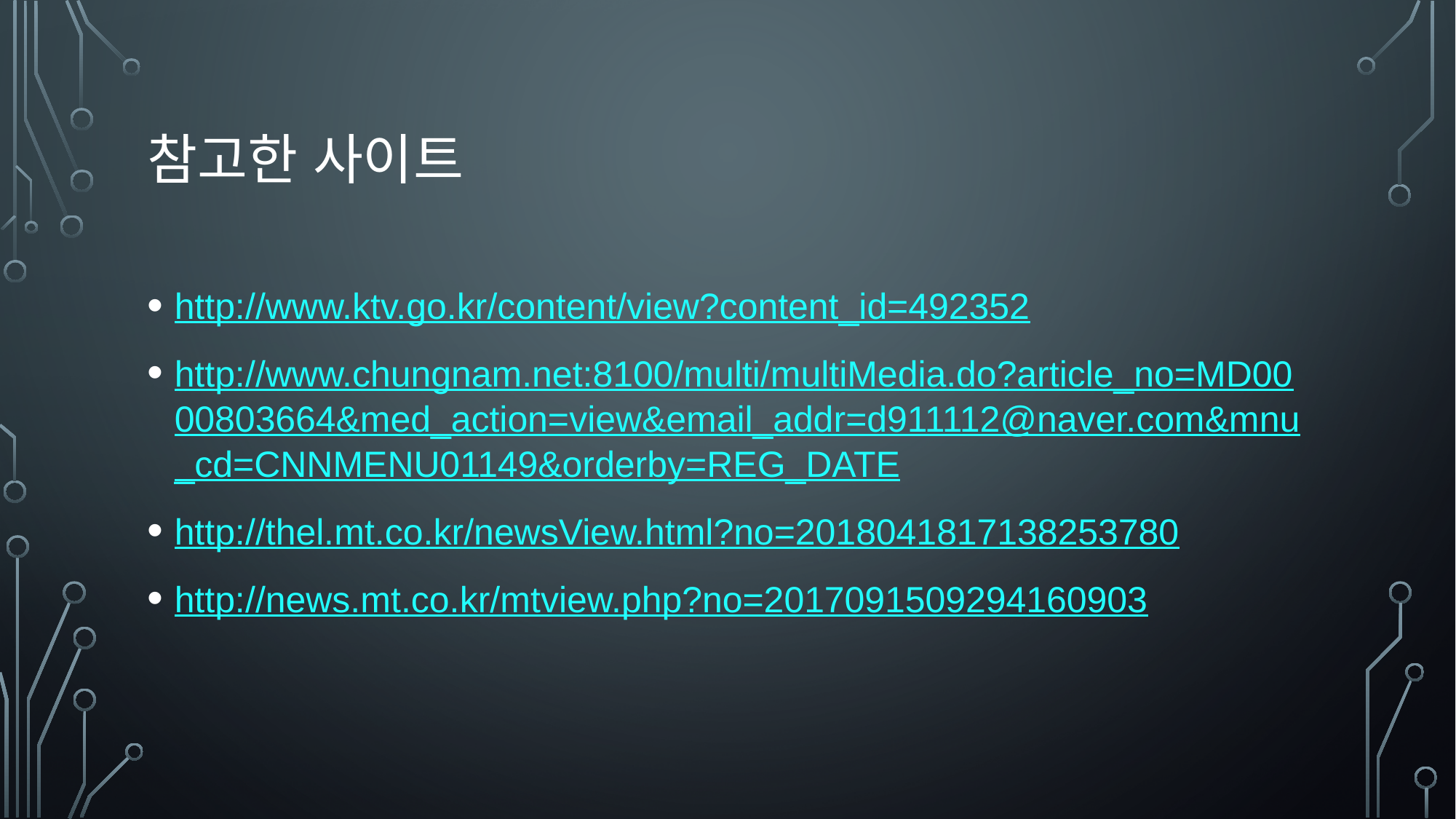

# 참고한 사이트
http://www.ktv.go.kr/content/view?content_id=492352
http://www.chungnam.net:8100/multi/multiMedia.do?article_no=MD0000803664&med_action=view&email_addr=d911112@naver.com&mnu_cd=CNNMENU01149&orderby=REG_DATE
http://thel.mt.co.kr/newsView.html?no=2018041817138253780
http://news.mt.co.kr/mtview.php?no=2017091509294160903